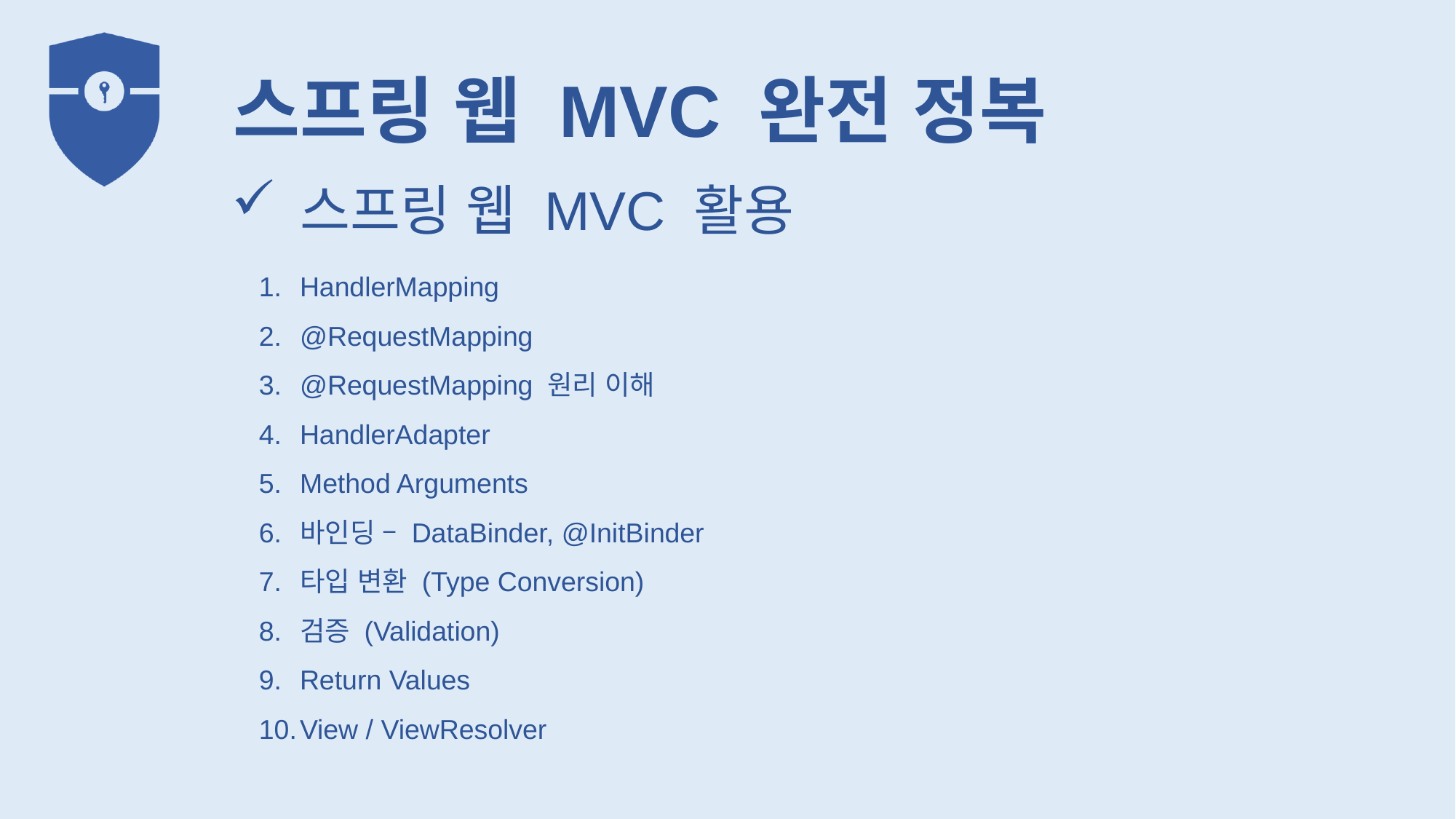

스프링 웹 MVC 활용
HandlerMapping
@RequestMapping
@RequestMapping 원리 이해
HandlerAdapter
Method Arguments
바인딩 – DataBinder, @InitBinder
타입 변환 (Type Conversion)
검증 (Validation)
Return Values
View / ViewResolver